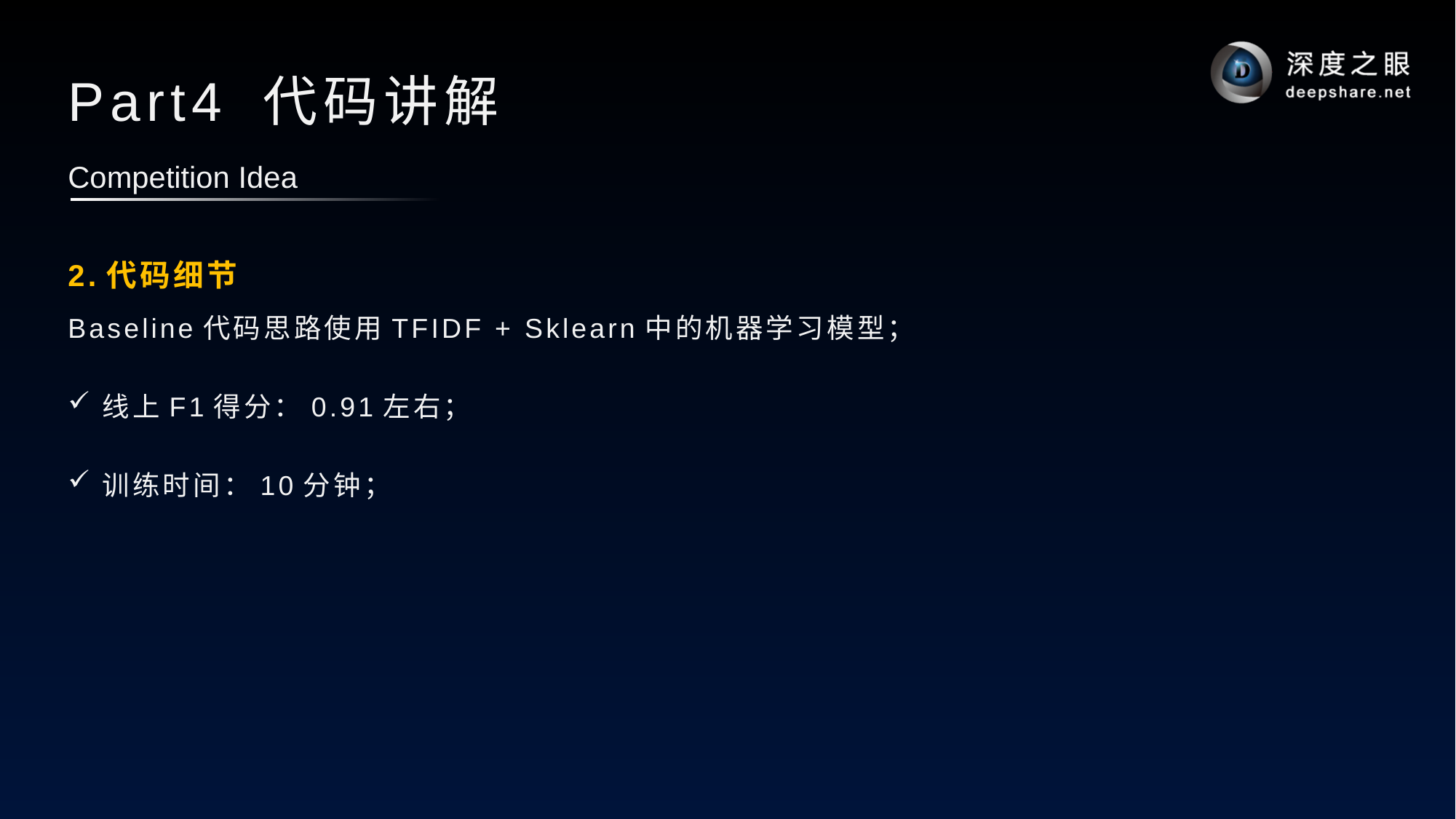

# Part4 代码讲解
Competition Idea
2.代码细节
Baseline代码思路使用TFIDF + Sklearn中的机器学习模型；
线上F1得分：0.91左右；
训练时间：10分钟；